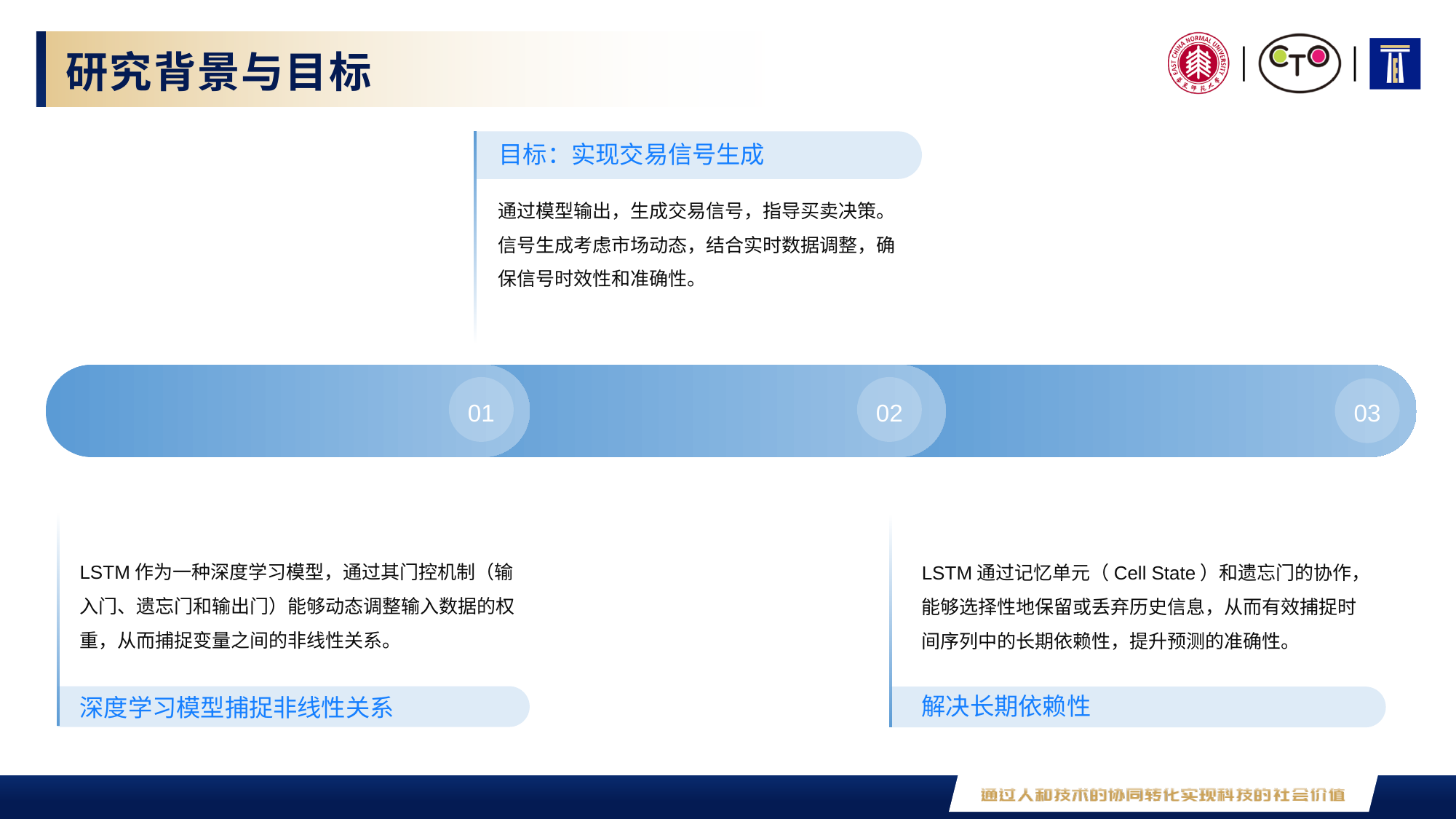

研究背景与目标

目标：实现交易信号生成
通过模型输出，生成交易信号，指导买卖决策。
信号生成考虑市场动态，结合实时数据调整，确保信号时效性和准确性。

01

02

03

LSTM作为一种深度学习模型，通过其门控机制（输入门、遗忘门和输出门）能够动态调整输入数据的权重，从而捕捉变量之间的非线性关系。
LSTM通过记忆单元（Cell State）和遗忘门的协作，能够选择性地保留或丢弃历史信息，从而有效捕捉时间序列中的长期依赖性，提升预测的准确性。
解决长期依赖性
深度学习模型捕捉非线性关系